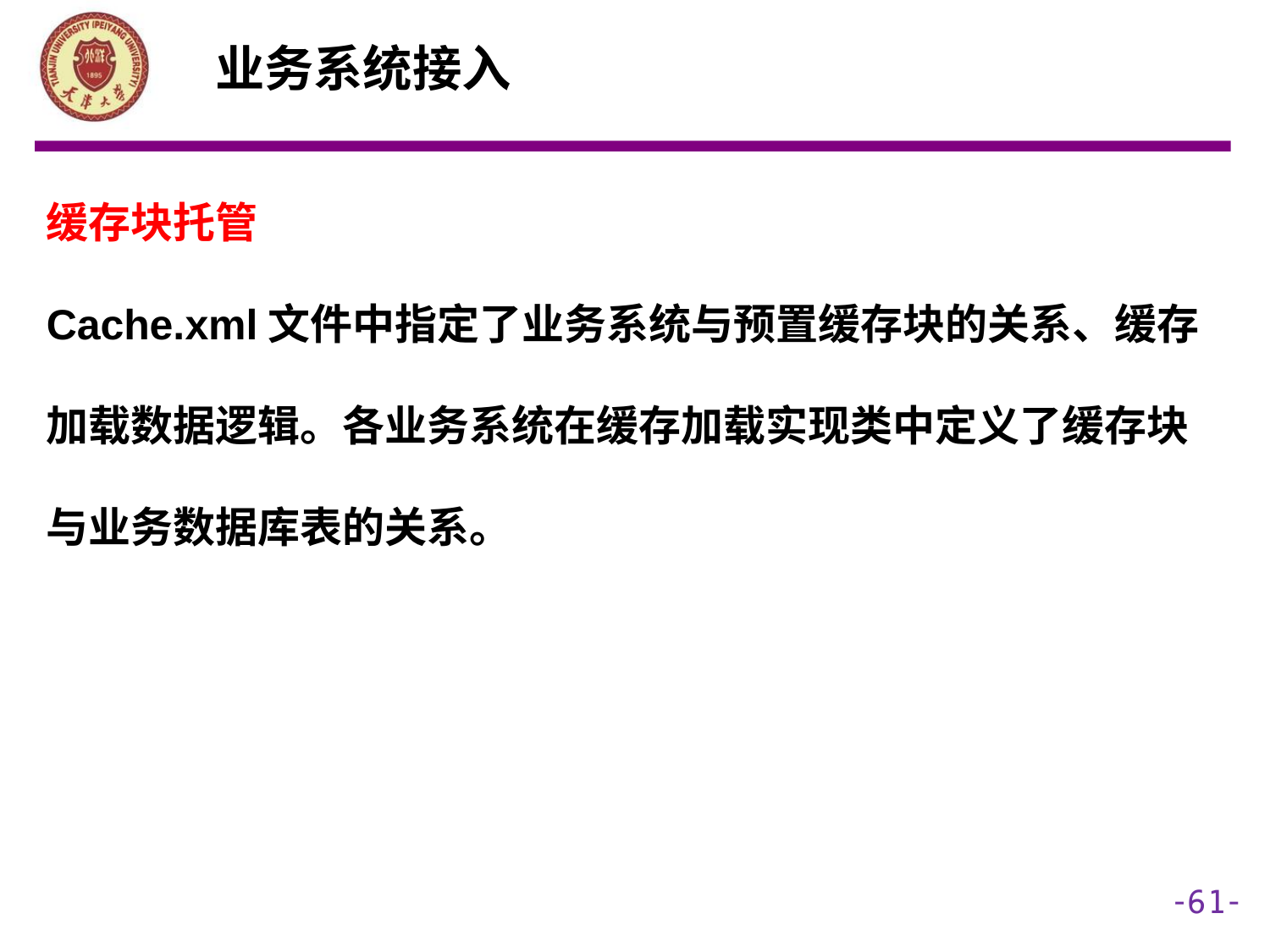

业务系统接入
缓存块托管
Cache.xml文件中指定了业务系统与预置缓存块的关系、缓存加载数据逻辑。各业务系统在缓存加载实现类中定义了缓存块与业务数据库表的关系。